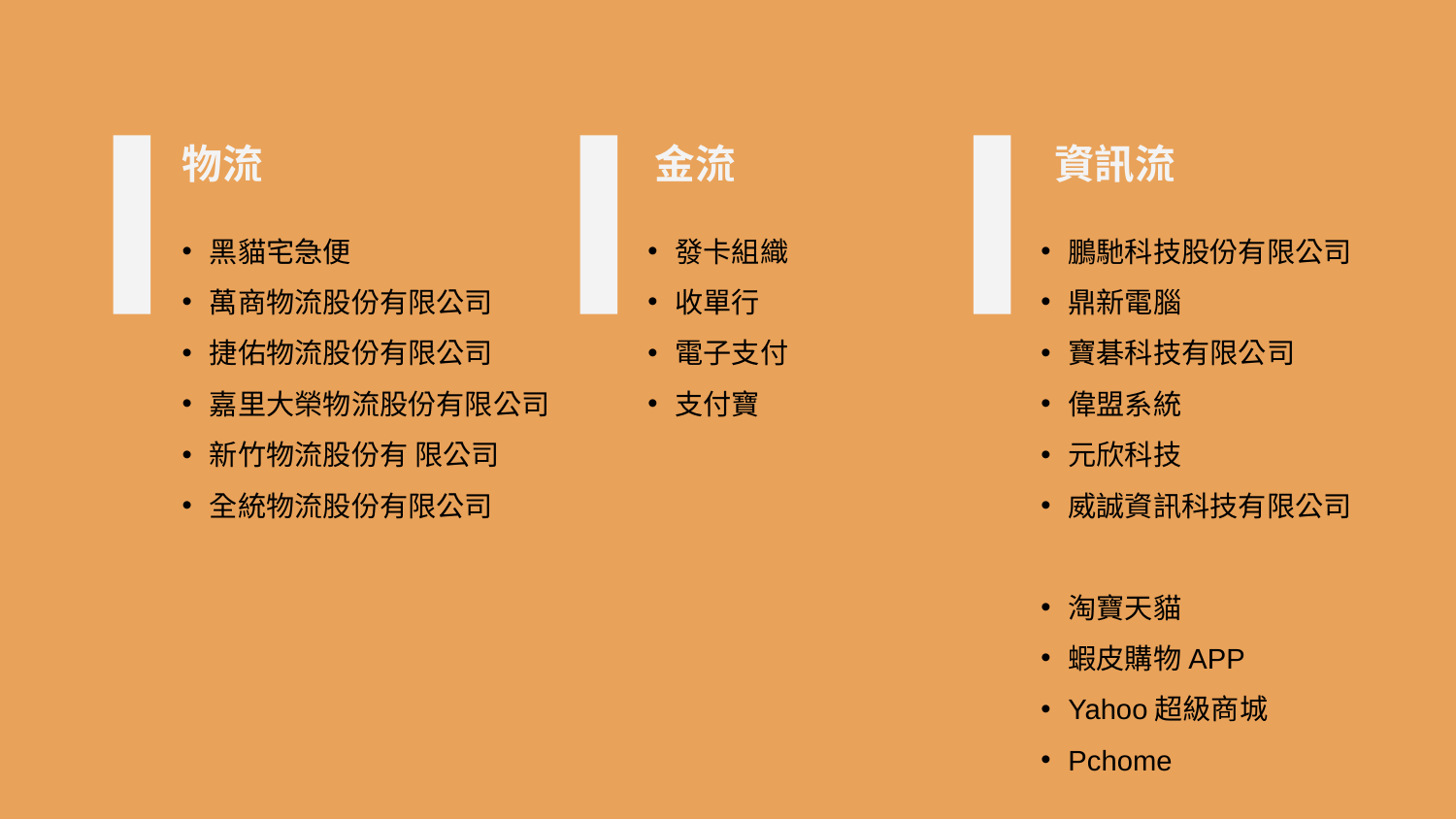

資訊流
金流
物流

黑貓宅急便
萬商物流股份有限公司
捷佑物流股份有限公司
嘉里大榮物流股份有限公司
新竹物流股份有 限公司
全統物流股份有限公司

發卡組織
收單行
電子支付
支付寶
鵬馳科技股份有限公司
鼎新電腦
寶碁科技有限公司
偉盟系統
元欣科技
威誠資訊科技有限公司

淘寶天貓
蝦皮購物APP
Yahoo超級商城
Pchome